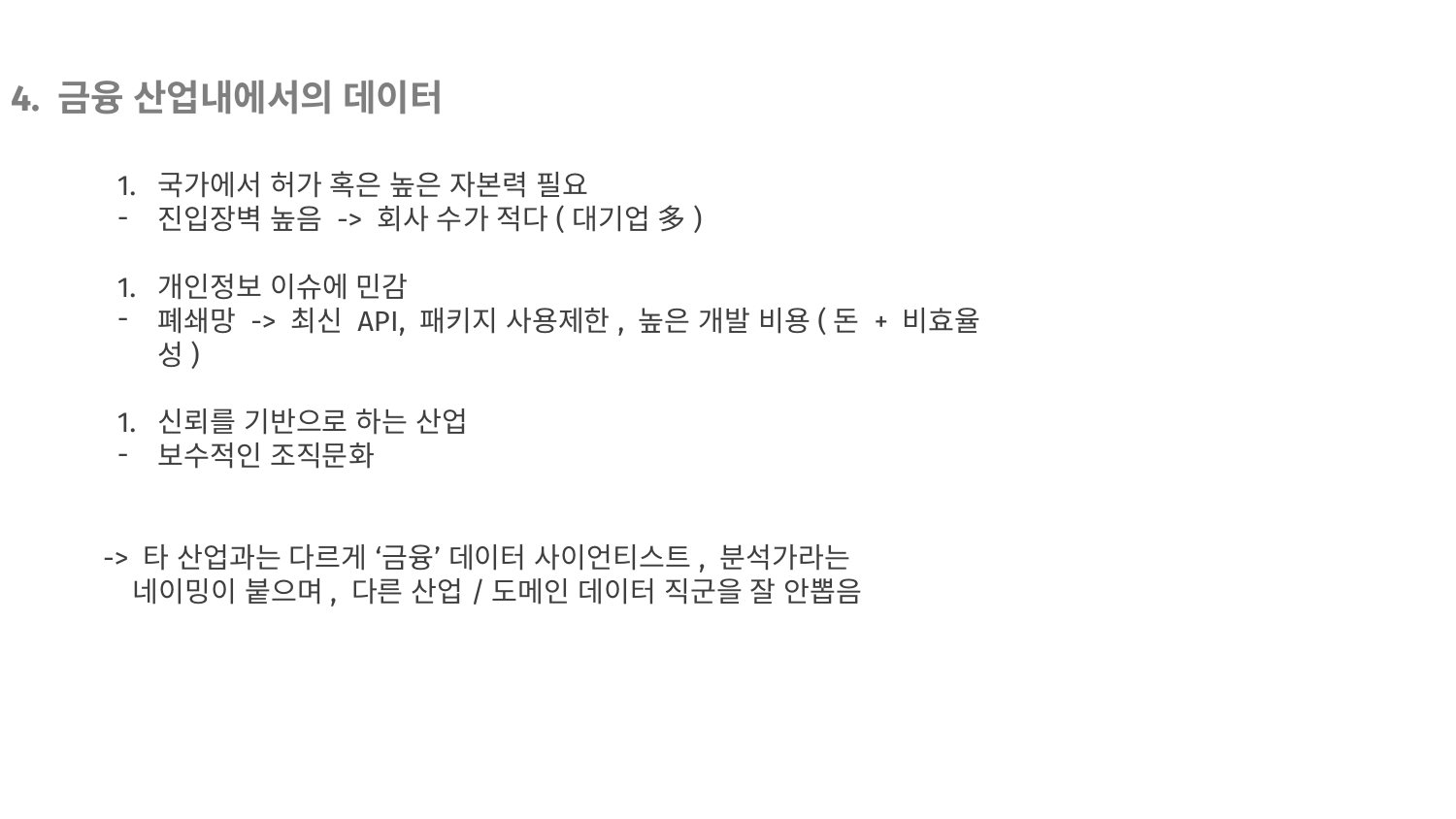

4. 금융 산업내에서의 데이터
국가에서 허가 혹은 높은 자본력 필요
진입장벽 높음 -> 회사 수가 적다(대기업 多)

개인정보 이슈에 민감
폐쇄망 -> 최신 API, 패키지 사용제한, 높은 개발 비용(돈 + 비효율성)

신뢰를 기반으로 하는 산업
보수적인 조직문화

-> 타 산업과는 다르게 ‘금융’ 데이터 사이언티스트, 분석가라는
   네이밍이 붙으며, 다른 산업/도메인 데이터 직군을 잘 안뽑음